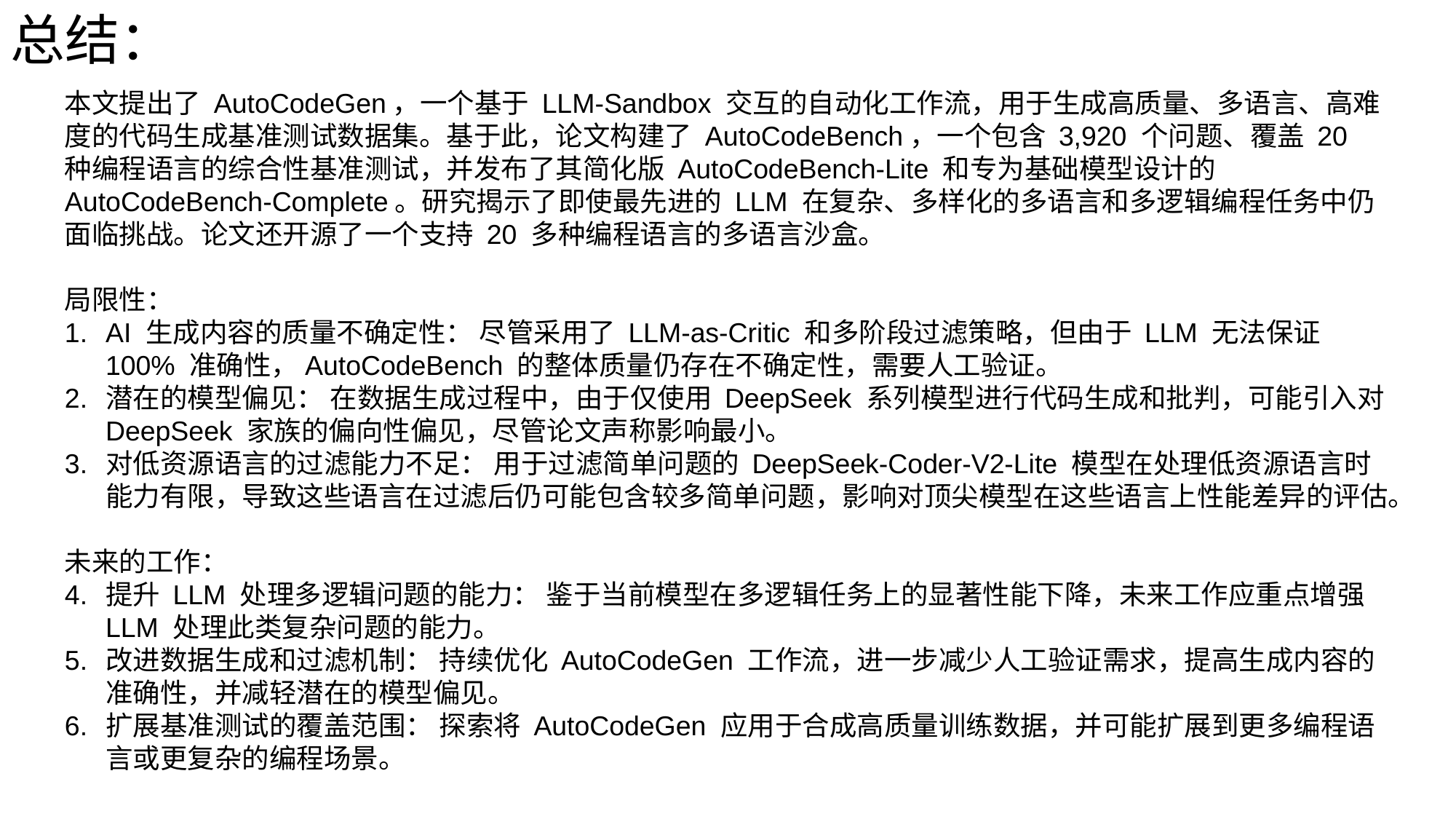

总结：
本文提出了 AutoCodeGen，一个基于 LLM-Sandbox 交互的自动化工作流，用于生成高质量、多语言、高难度的代码生成基准测试数据集。基于此，论文构建了 AutoCodeBench，一个包含 3,920 个问题、覆盖 20 种编程语言的综合性基准测试，并发布了其简化版 AutoCodeBench-Lite 和专为基础模型设计的 AutoCodeBench-Complete。研究揭示了即使最先进的 LLM 在复杂、多样化的多语言和多逻辑编程任务中仍面临挑战。论文还开源了一个支持 20 多种编程语言的多语言沙盒。

局限性：
AI 生成内容的质量不确定性： 尽管采用了 LLM-as-Critic 和多阶段过滤策略，但由于 LLM 无法保证 100% 准确性，AutoCodeBench 的整体质量仍存在不确定性，需要人工验证。
潜在的模型偏见： 在数据生成过程中，由于仅使用 DeepSeek 系列模型进行代码生成和批判，可能引入对 DeepSeek 家族的偏向性偏见，尽管论文声称影响最小。
对低资源语言的过滤能力不足： 用于过滤简单问题的 DeepSeek-Coder-V2-Lite 模型在处理低资源语言时能力有限，导致这些语言在过滤后仍可能包含较多简单问题，影响对顶尖模型在这些语言上性能差异的评估。

未来的工作：
提升 LLM 处理多逻辑问题的能力： 鉴于当前模型在多逻辑任务上的显著性能下降，未来工作应重点增强 LLM 处理此类复杂问题的能力。
改进数据生成和过滤机制： 持续优化 AutoCodeGen 工作流，进一步减少人工验证需求，提高生成内容的准确性，并减轻潜在的模型偏见。
扩展基准测试的覆盖范围： 探索将 AutoCodeGen 应用于合成高质量训练数据，并可能扩展到更多编程语言或更复杂的编程场景。